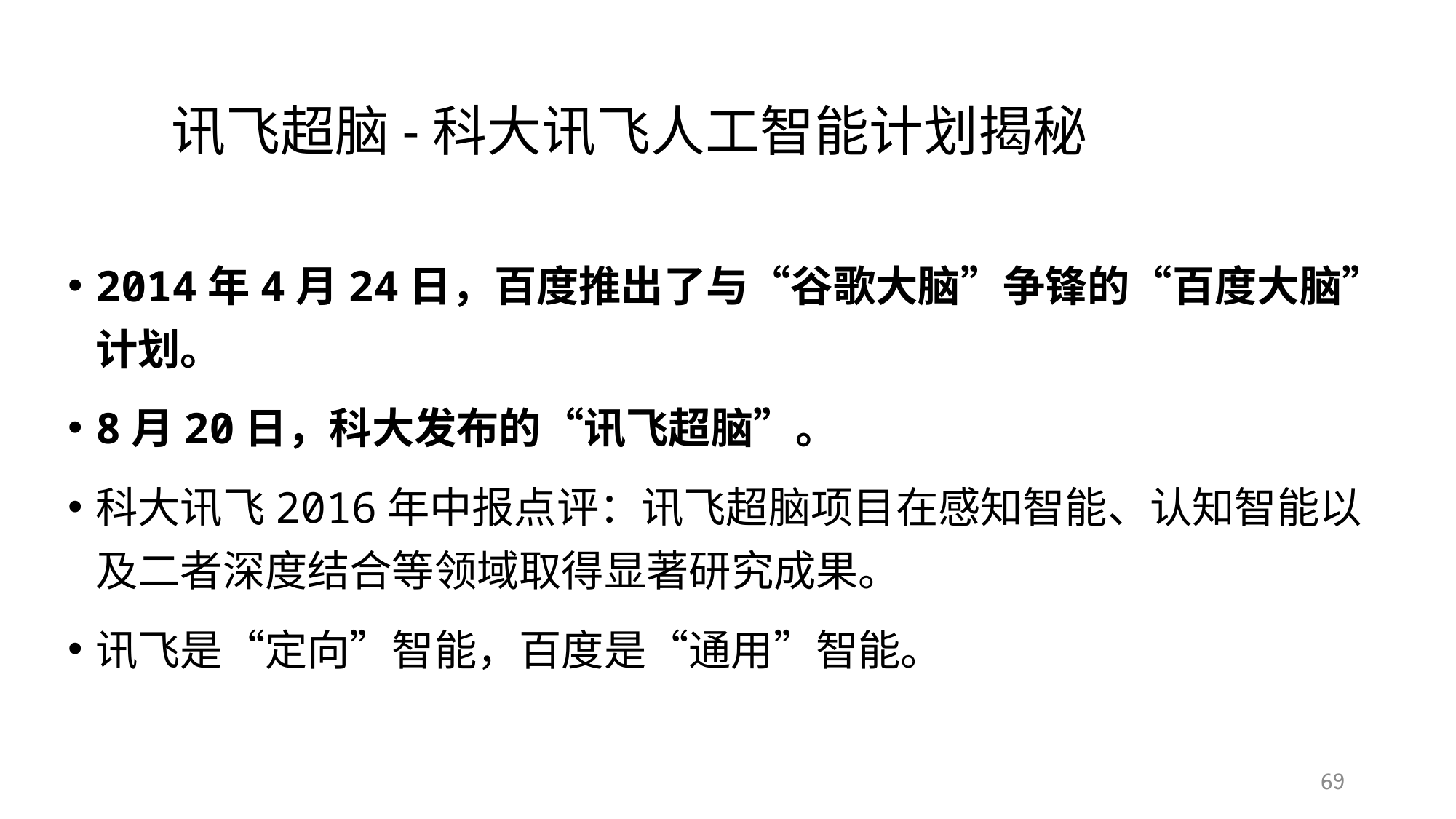

# 讯飞超脑-科大讯飞人工智能计划揭秘
2014年4月24日，百度推出了与“谷歌大脑”争锋的“百度大脑”计划。
8月20日，科大发布的“讯飞超脑”。
科大讯飞2016年中报点评：讯飞超脑项目在感知智能、认知智能以及二者深度结合等领域取得显著研究成果。
讯飞是“定向”智能，百度是“通用”智能。
69